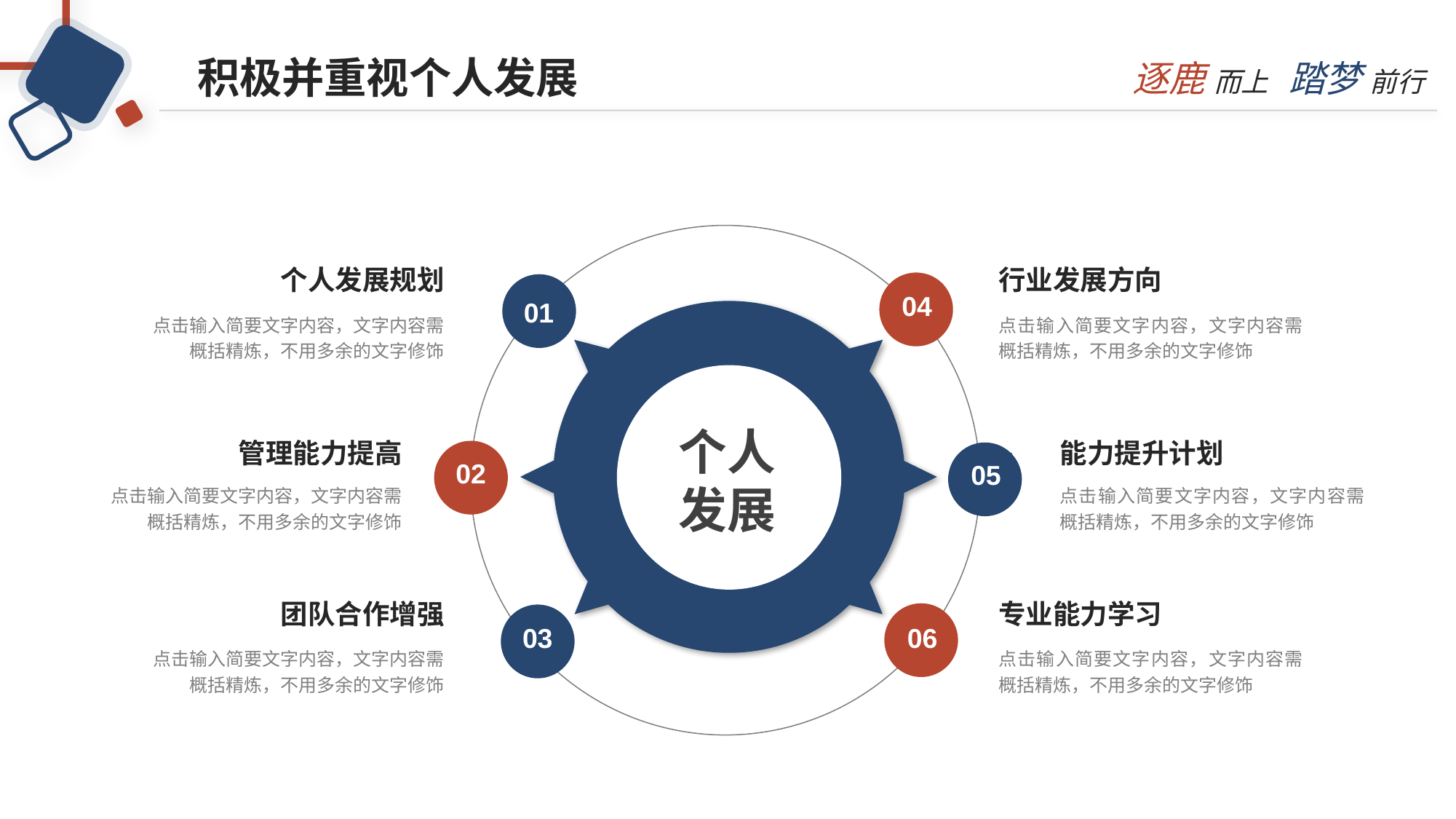

积极并重视个人发展

个人发展规划
行业发展方向

04

01

点击输入简要文字内容，文字内容需概括精炼，不用多余的文字修饰
点击输入简要文字内容，文字内容需概括精炼，不用多余的文字修饰

个人
发展
管理能力提高
能力提升计划

02

05
点击输入简要文字内容，文字内容需概括精炼，不用多余的文字修饰
点击输入简要文字内容，文字内容需概括精炼，不用多余的文字修饰
团队合作增强
专业能力学习

06

03
点击输入简要文字内容，文字内容需概括精炼，不用多余的文字修饰
点击输入简要文字内容，文字内容需概括精炼，不用多余的文字修饰